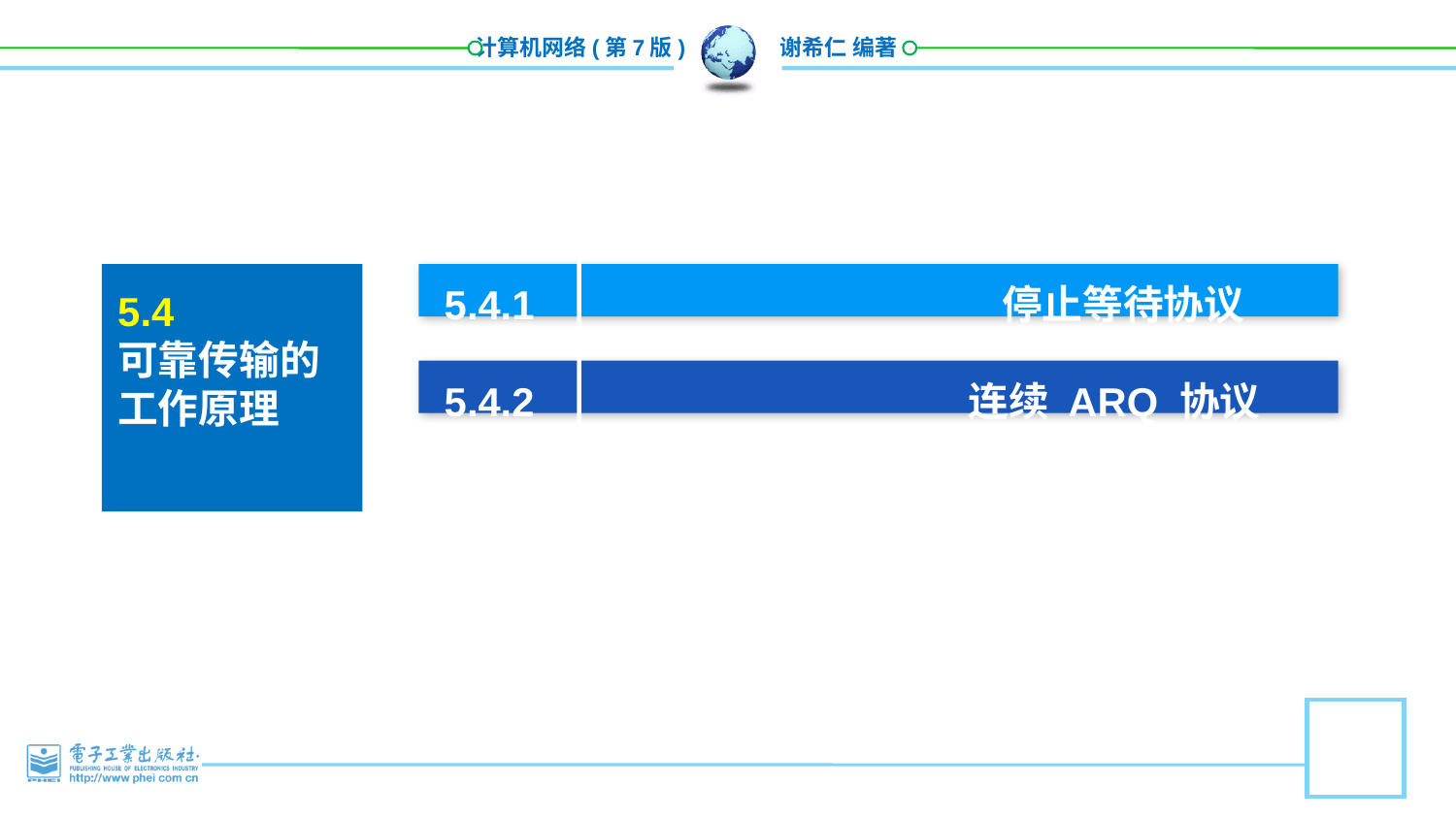

5.4.1                                         停止等待协议
5.4.2                                      连续 ARQ 协议

5.4
可靠传输的工作原理